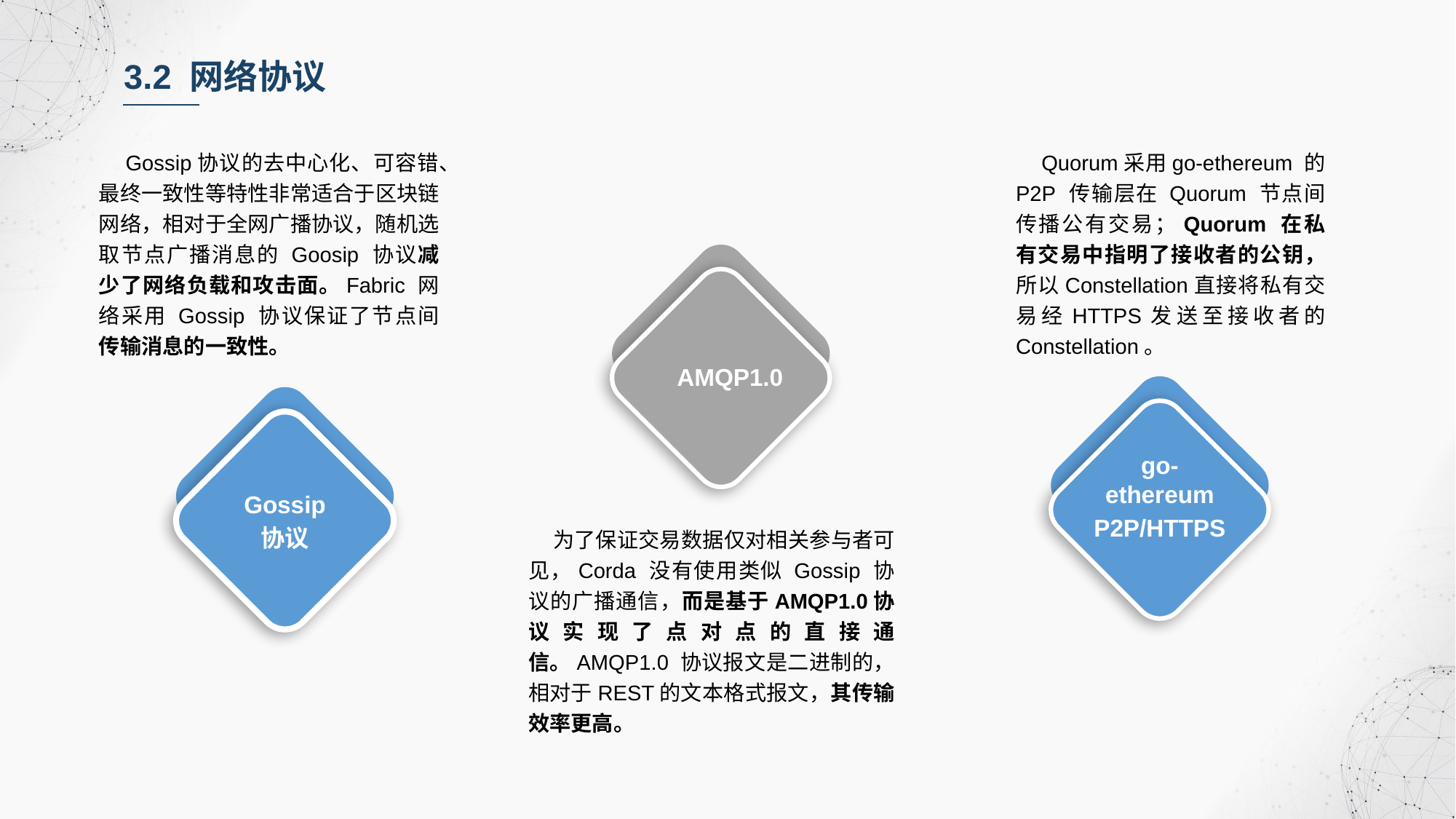

3.2 网络协议
    Gossip协议的去中心化、可容错、最终一致性等特性非常适合于区块链网络，相对于全网广播协议，随机选取节点广播消息的 Goosip 协议减少了网络负载和攻击面。Fabric 网络采用 Gossip 协议保证了节点间传输消息的一致性。
    Quorum采用go-ethereum 的 P2P 传输层在 Quorum 节点间传播公有交易；Quorum 在私有交易中指明了接收者的公钥，所以Constellation直接将私有交易经HTTPS发送至接收者的 Constellation。

AMQP1.0

go-ethereum
P2P/HTTPS
Gossip
协议
    为了保证交易数据仅对相关参与者可见，Corda 没有使用类似 Gossip 协议的广播通信，而是基于AMQP1.0协议实现了点对点的直接通信。AMQP1.0 协议报文是二进制的，相对于REST的文本格式报文，其传输效率更高。